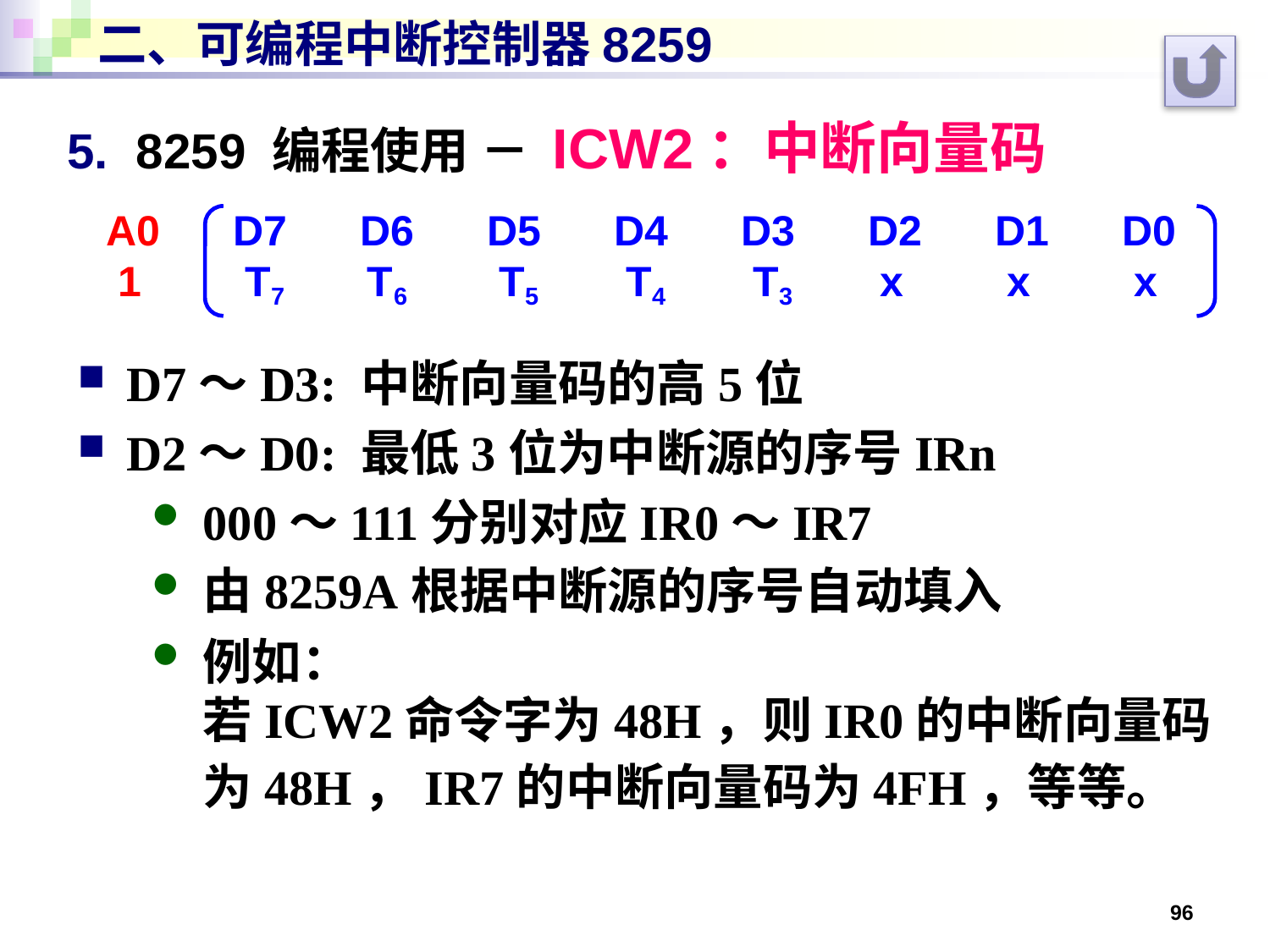

# 二、可编程中断控制器8259

5.  8259 编程使用 － ICW2：中断向量码
A0   	D7	D6     	D5     	D4   	D3  	D2   	D1   	D0
 1	 T7       T6 	 T5 	 T4 	 T3 	 x 	 x 	 x

D7～D3: 中断向量码的高5位
D2～D0: 最低3位为中断源的序号IRn
000～111分别对应IR0～IR7
由8259A根据中断源的序号自动填入
例如：
若ICW2命令字为48H，则IR0的中断向量码为48H，IR7的中断向量码为4FH，等等。
96